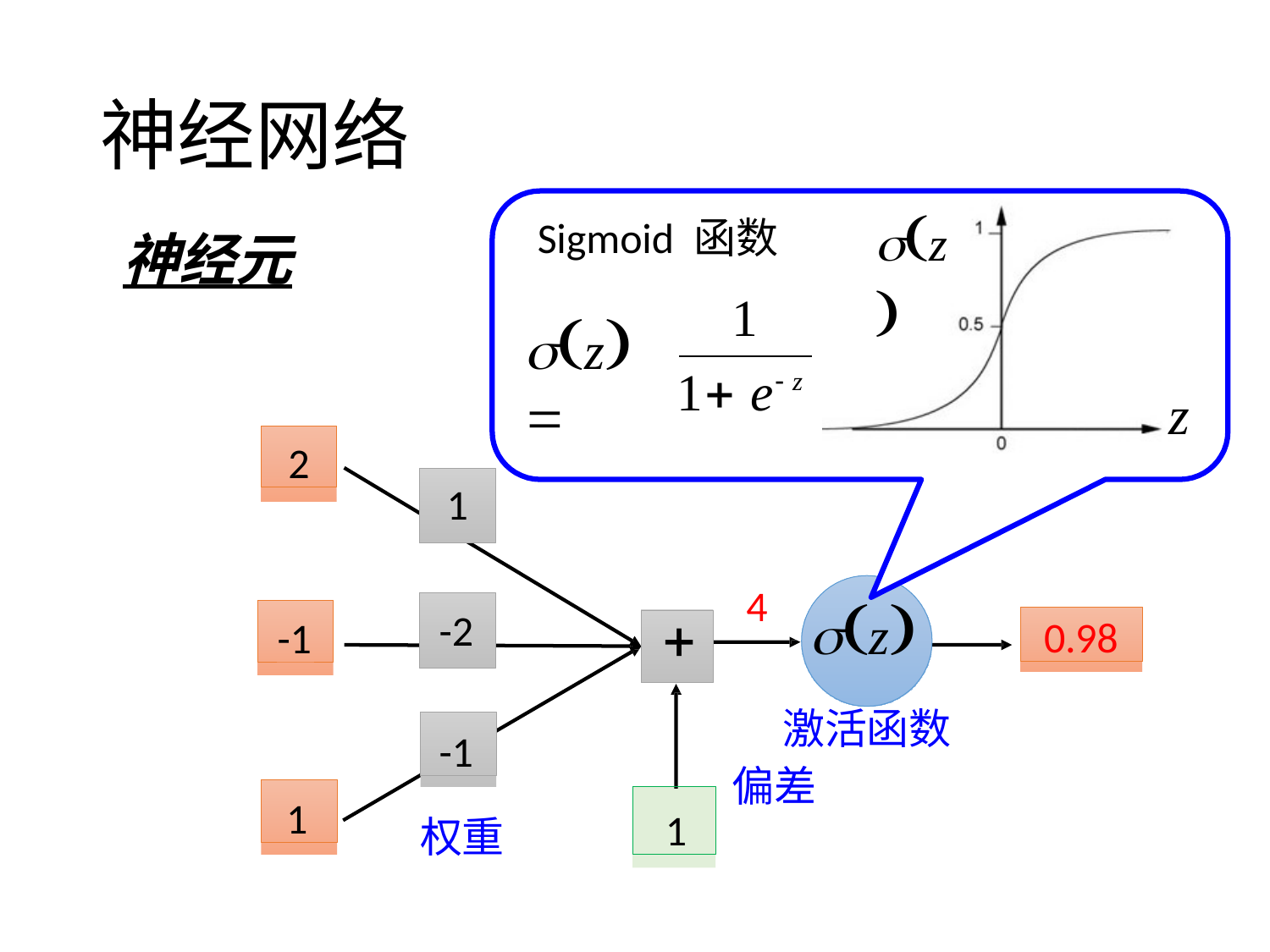

# 神经网络

σ(z)

Sigmoid 函数
神经元
1
σ(z)=
1+ e− z

z

2

1

4
σ(z)
激活函数
偏差

+

-1
-2

0.98

-1

1

1
  权重